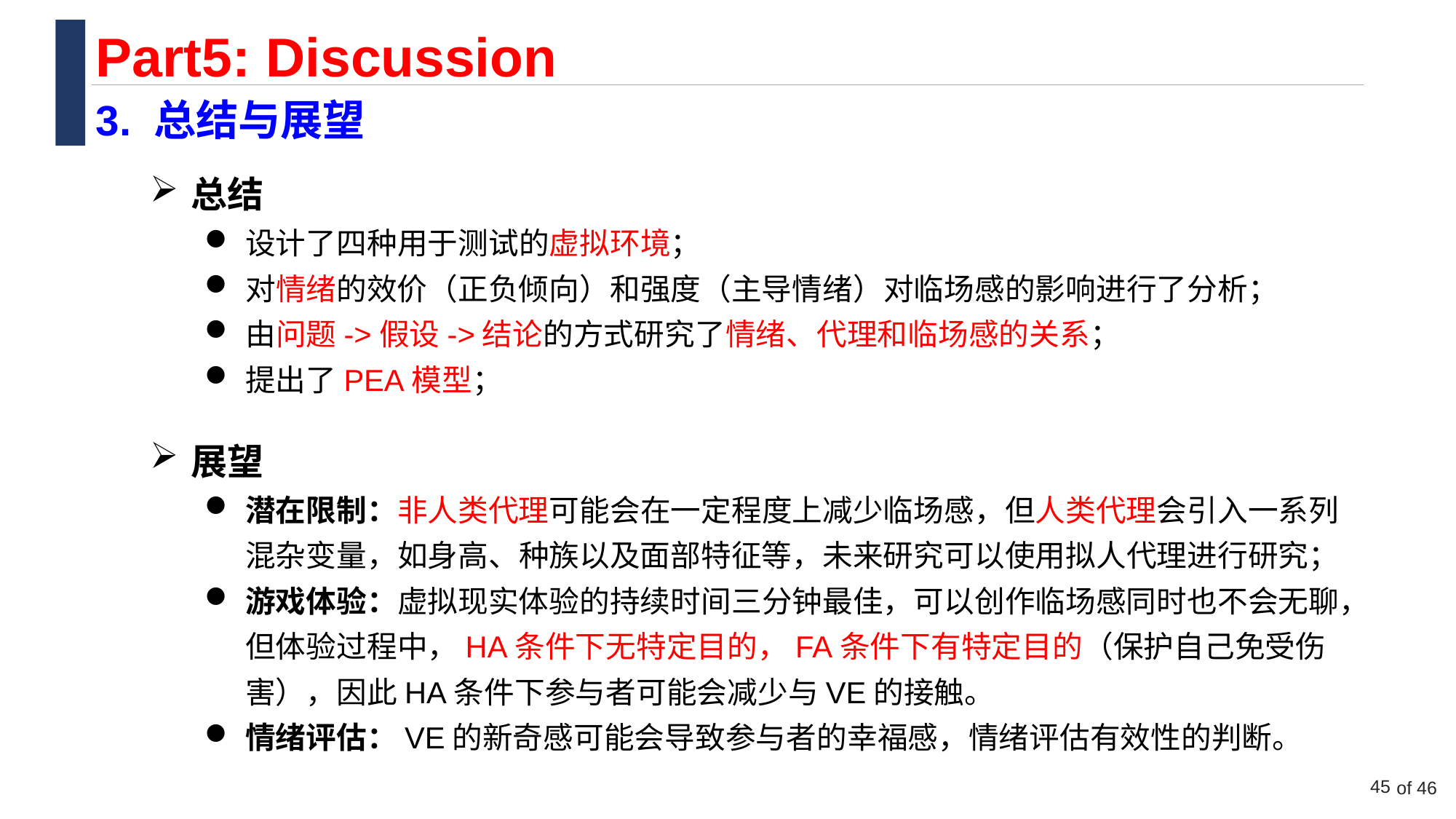

Part5: Discussion
3. 总结与展望
总结
设计了四种用于测试的虚拟环境；
对情绪的效价（正负倾向）和强度（主导情绪）对临场感的影响进行了分析；
由问题->假设->结论的方式研究了情绪、代理和临场感的关系；
提出了PEA模型；
展望
潜在限制：非人类代理可能会在一定程度上减少临场感，但人类代理会引入一系列混杂变量，如身高、种族以及面部特征等，未来研究可以使用拟人代理进行研究；
游戏体验：虚拟现实体验的持续时间三分钟最佳，可以创作临场感同时也不会无聊，但体验过程中，HA条件下无特定目的，FA条件下有特定目的（保护自己免受伤害），因此HA条件下参与者可能会减少与VE的接触。
情绪评估：VE的新奇感可能会导致参与者的幸福感，情绪评估有效性的判断。
45